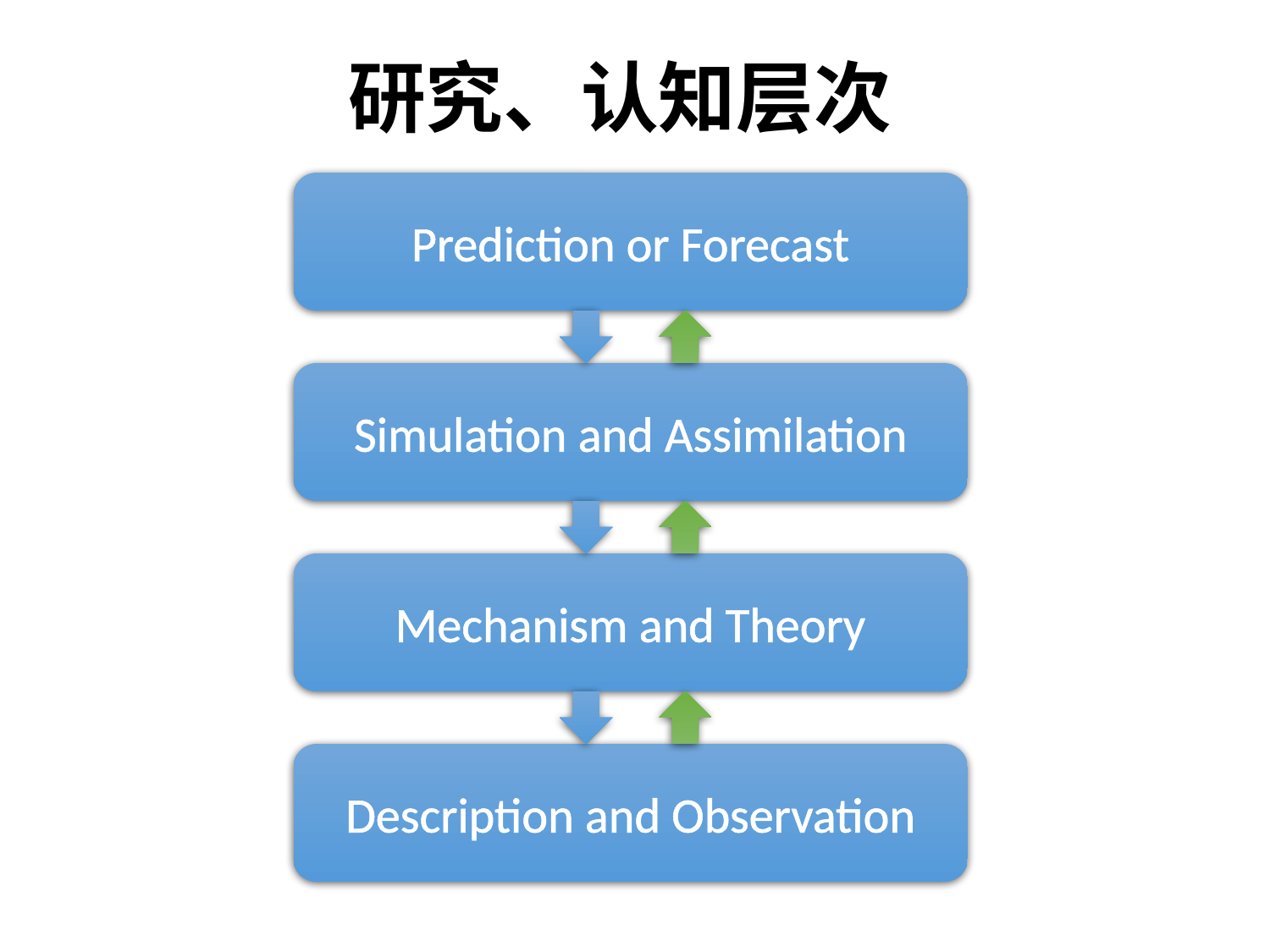

研究、认知层次
Prediction or Forecast

Simulation and Assimilation

Mechanism and Theory

Description and Observation